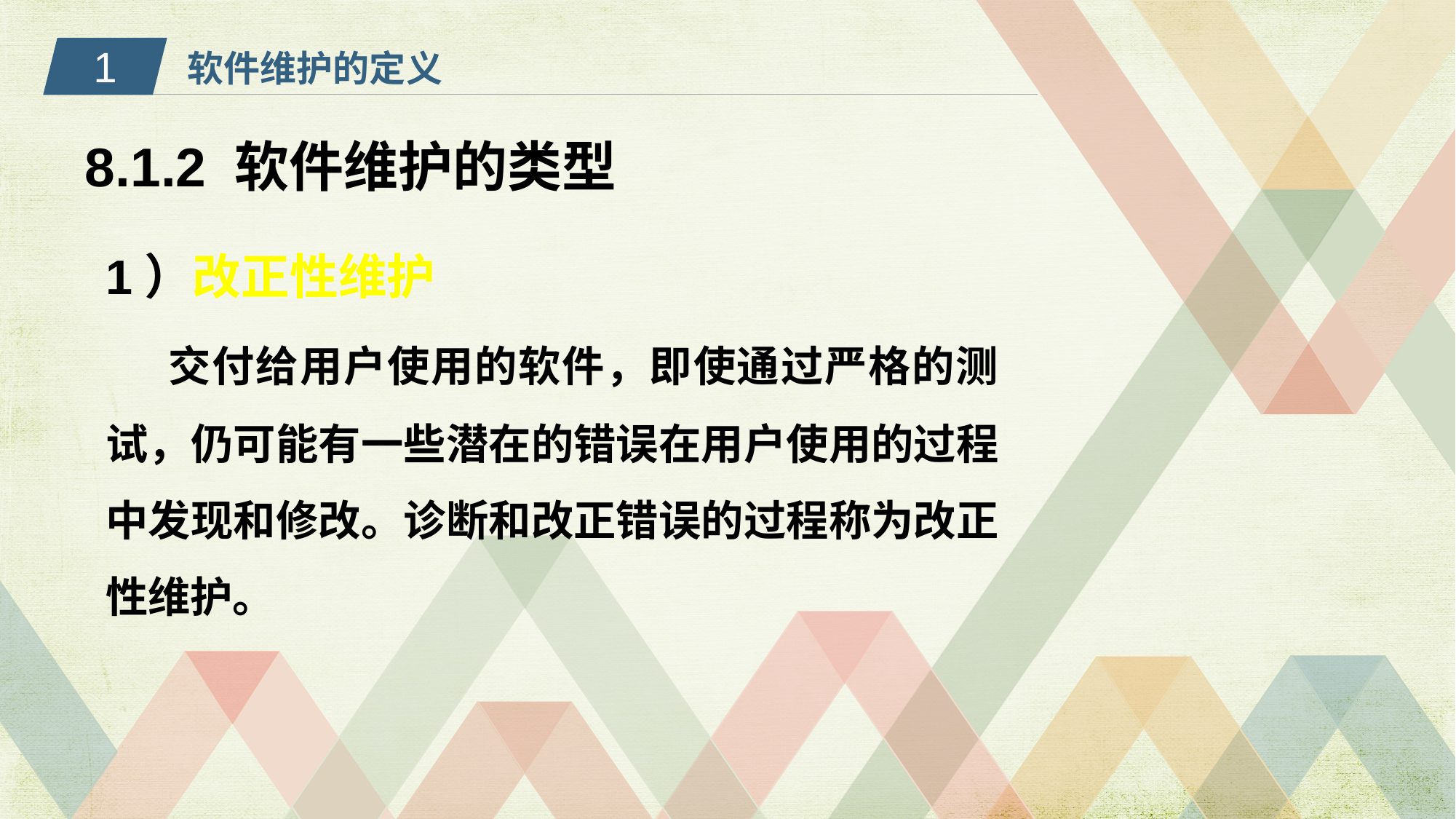

1

软件维护的定义

8.1.2 软件维护的类型

1）改正性维护
    交付给用户使用的软件，即使通过严格的测试，仍可能有一些潜在的错误在用户使用的过程中发现和修改。诊断和改正错误的过程称为改正性维护。